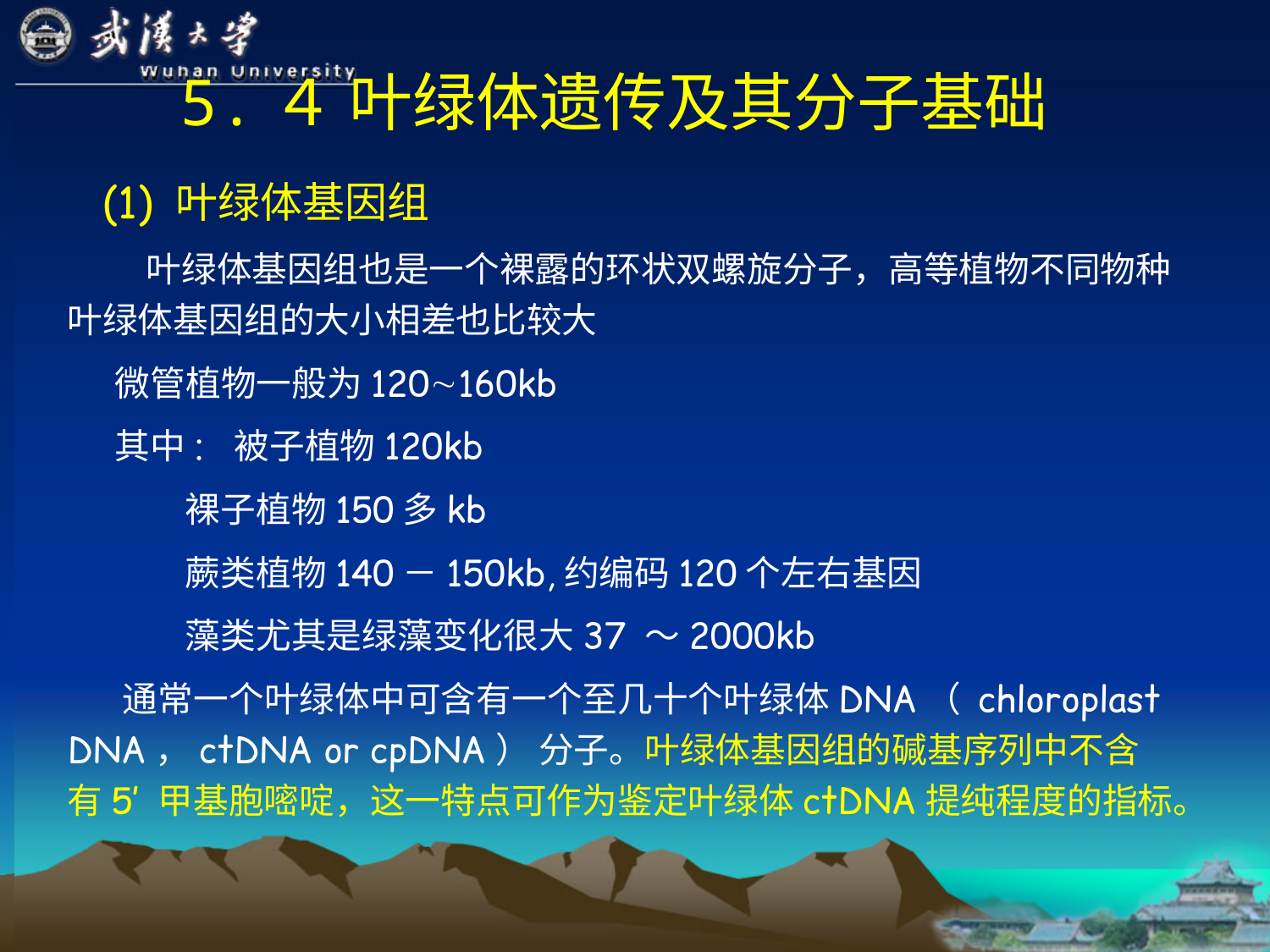

5.４ 叶绿体遗传及其分子基础
   (1) 叶绿体基因组
         叶绿体基因组也是一个裸露的环状双螺旋分子，高等植物不同物种叶绿体基因组的大小相差也比较大
     微管植物一般为120∼160kb
     其中:  被子植物120kb
              裸子植物150多kb
              蕨类植物140－150kb,约编码120个左右基因
              藻类尤其是绿藻变化很大37 ～2000kb
      通常一个叶绿体中可含有一个至几十个叶绿体DNA（ chloroplast DNA，ctDNA or cpDNA） 分子。叶绿体基因组的碱基序列中不含有5′ 甲基胞嘧啶，这一特点可作为鉴定叶绿体ctDNA提纯程度的指标。